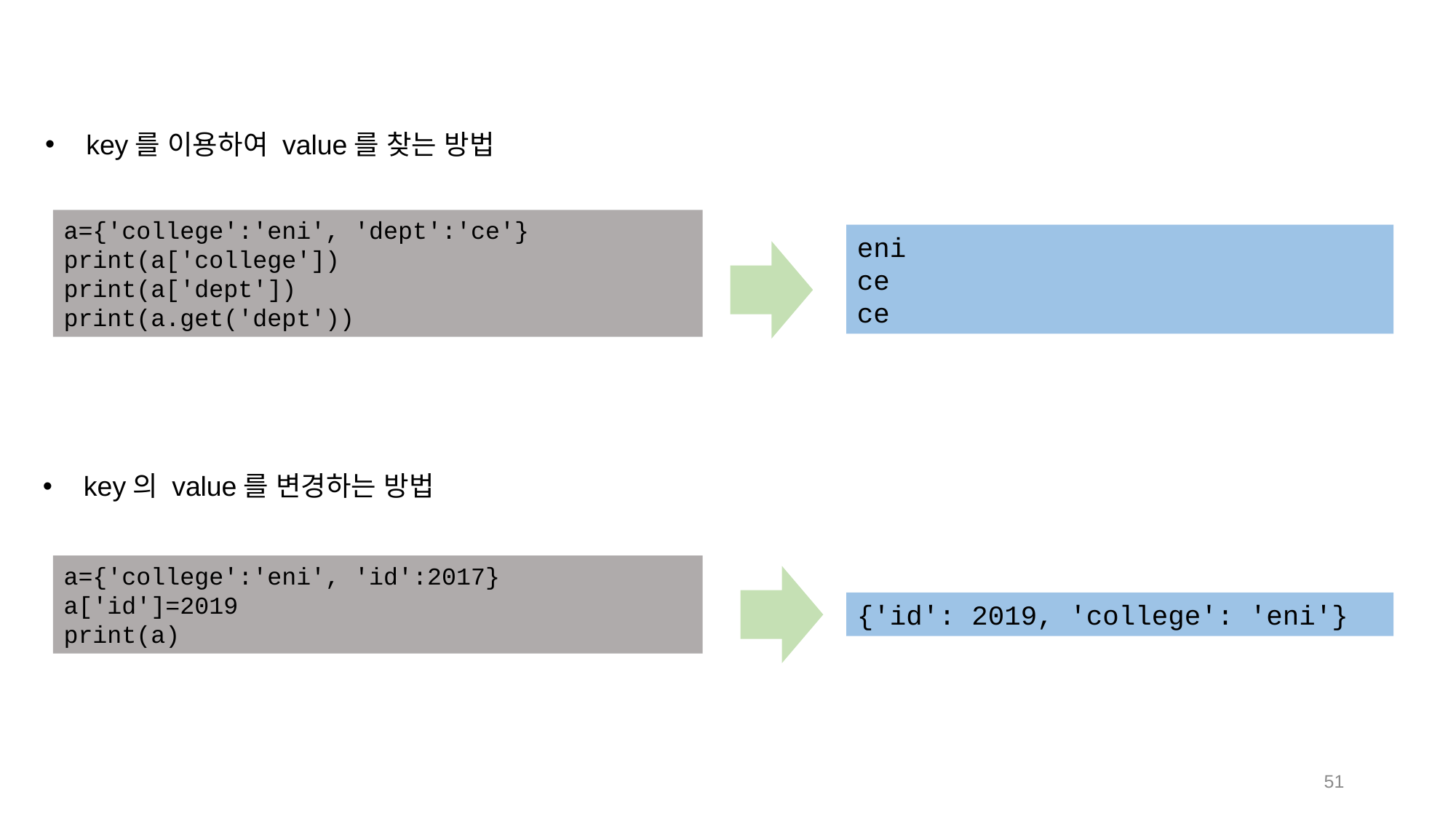

key를 이용하여 value를 찾는 방법
a={'college':'eni', 'dept':'ce'}
print(a['college'])
print(a['dept'])
print(a.get('dept'))
eni
ce
ce

key의 value를 변경하는 방법
a={'college':'eni', 'id':2017}
a['id']=2019
print(a)

{'id': 2019, 'college': 'eni'}
51